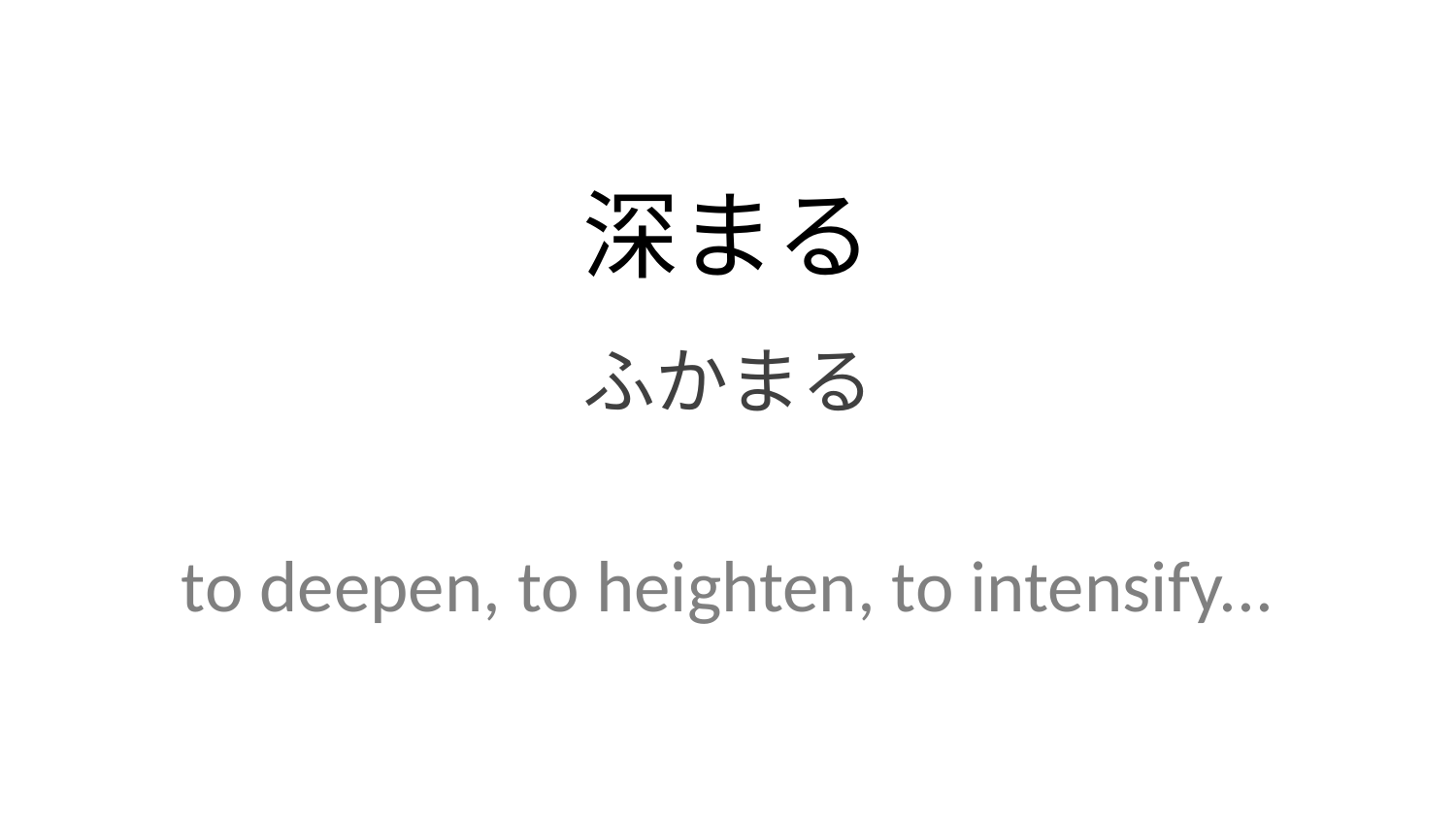

深まる

ふかまる
to deepen, to heighten, to intensify...